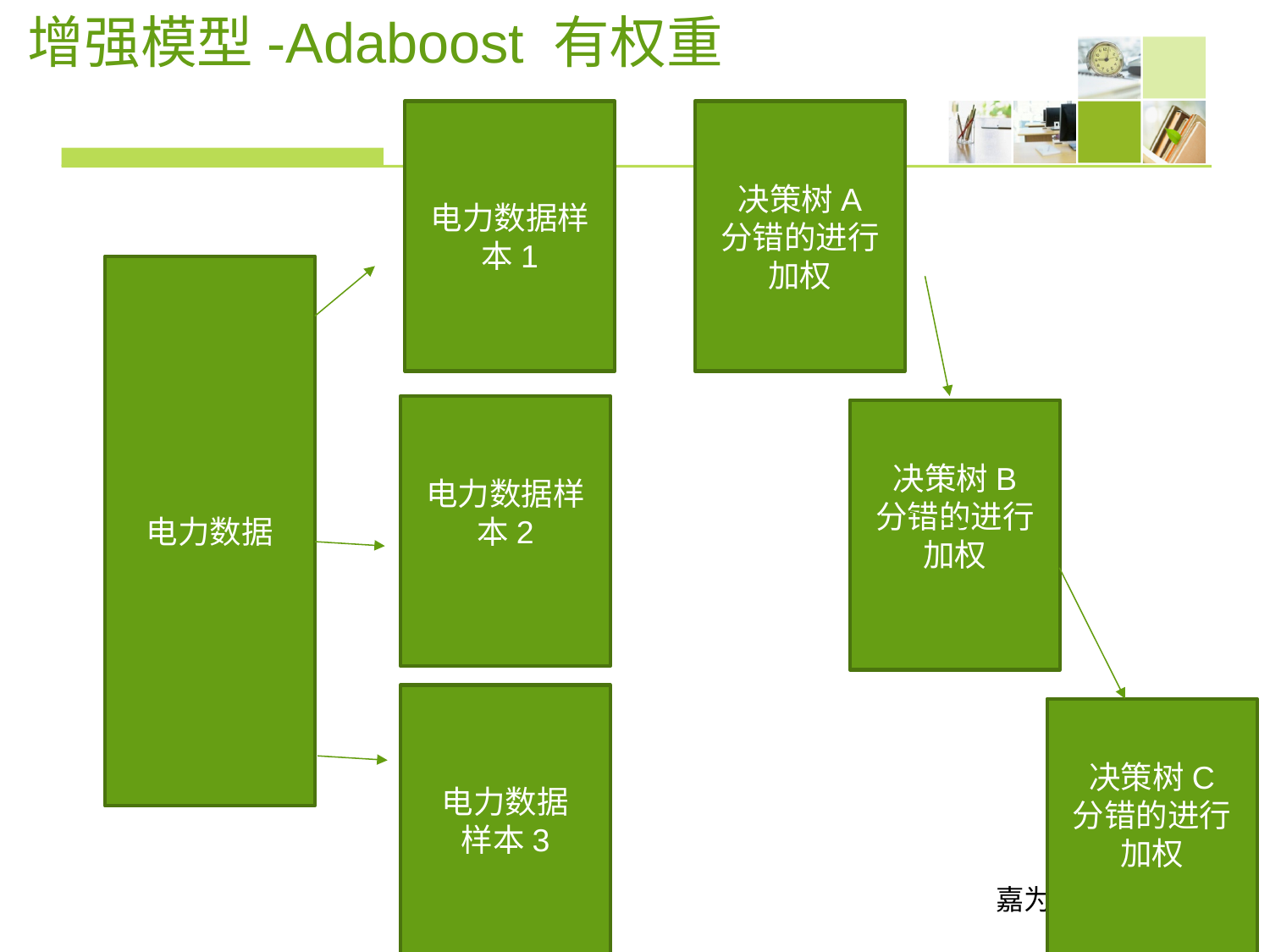

# 增强模型-Adaboost 有权重
电力数据样本1
决策树A
分错的进行加权
电力数据
电力数据样本2

决策树B
分错的进行加权

电力数据
样本3
决策树C
分错的进行加权